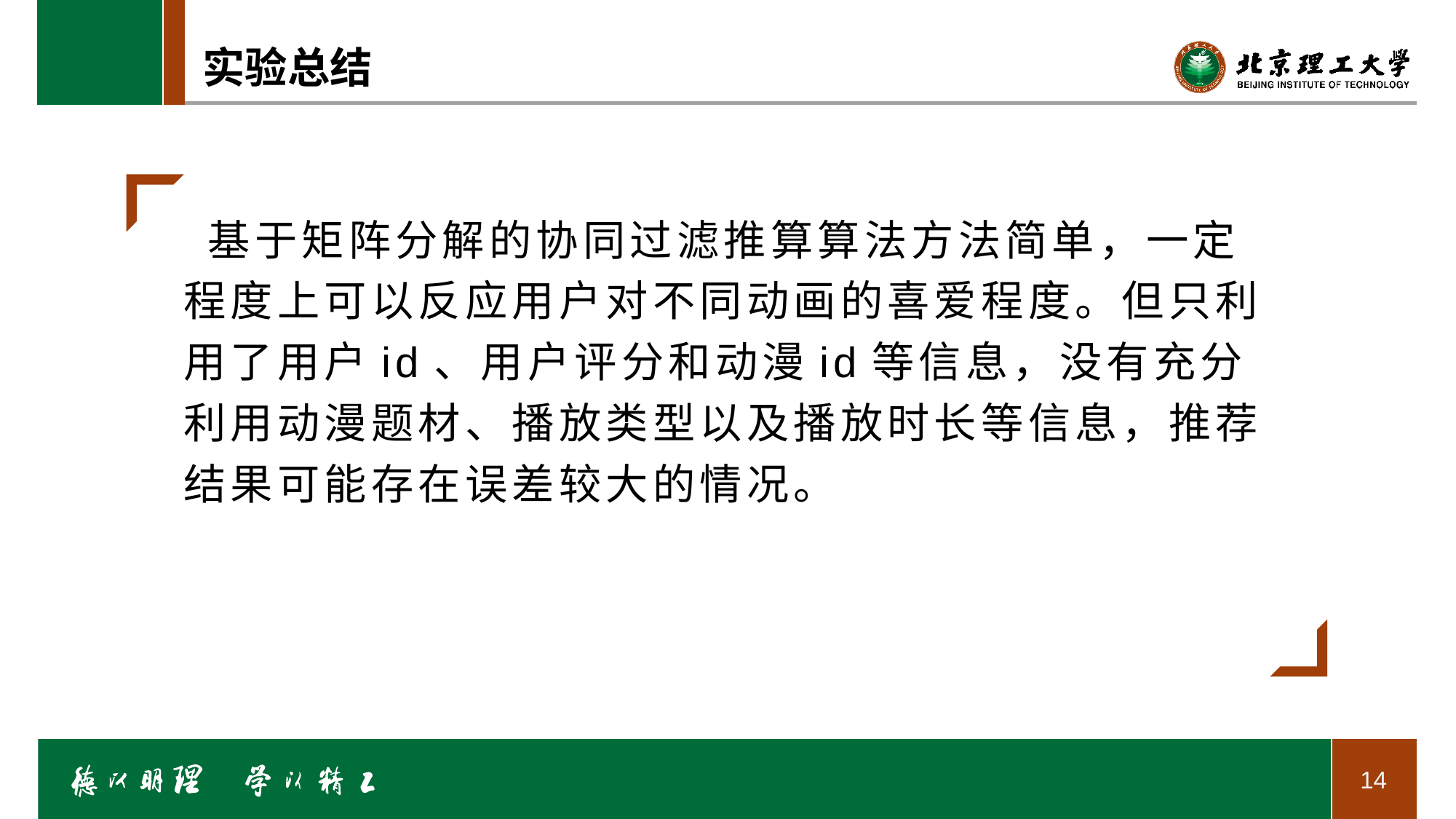

# 实验总结

 基于矩阵分解的协同过滤推算算法方法简单，一定程度上可以反应用户对不同动画的喜爱程度。但只利用了用户id、用户评分和动漫id等信息，没有充分利用动漫题材、播放类型以及播放时长等信息，推荐结果可能存在误差较大的情况。